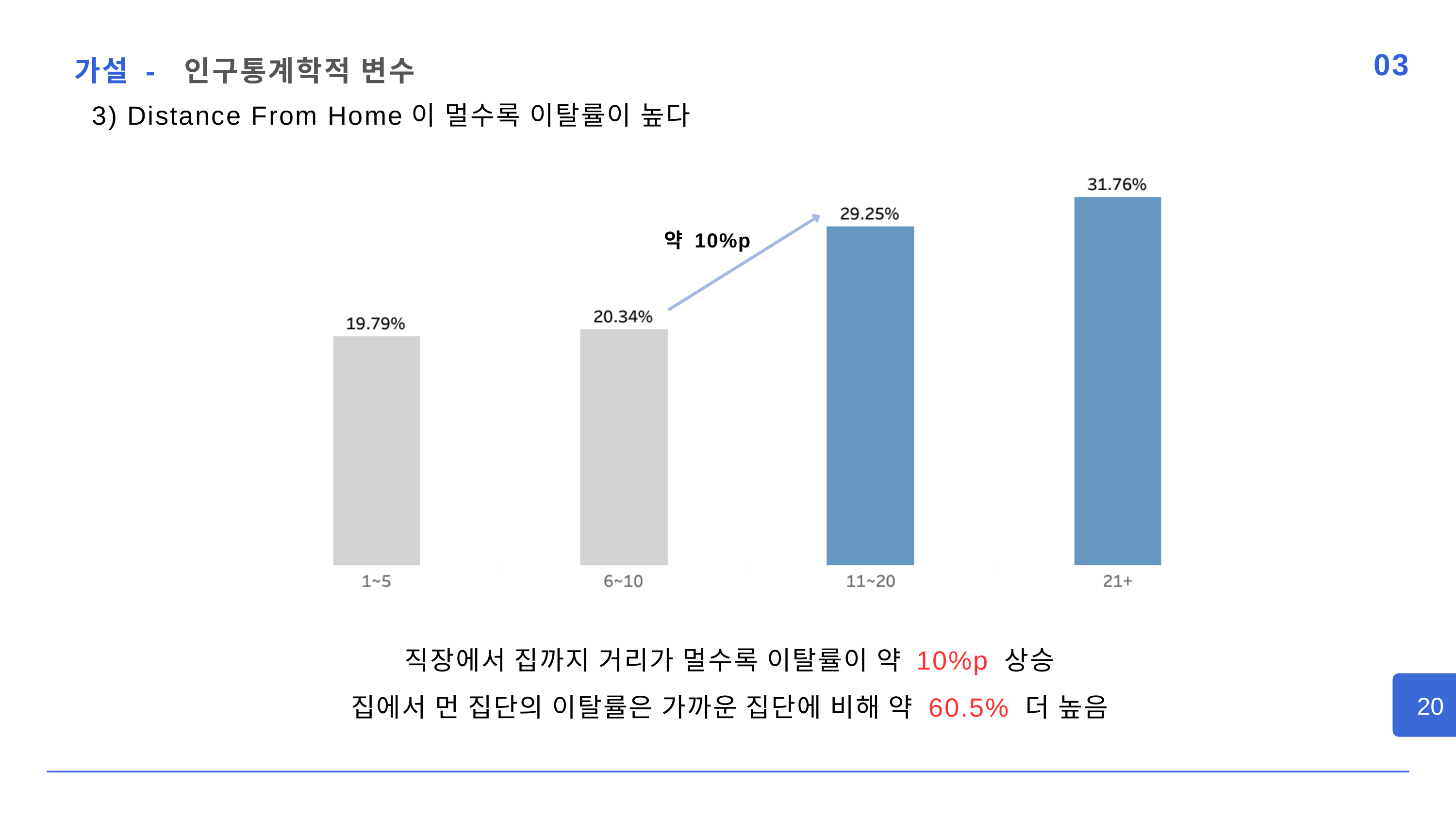

가설 -  인구통계학적 변수
03
3) Distance From Home이 멀수록 이탈률이 높다

약 10%p
직장에서 집까지 거리가 멀수록 이탈률이 약 10%p 상승
집에서 먼 집단의 이탈률은 가까운 집단에 비해 약 60.5% 더 높음
20